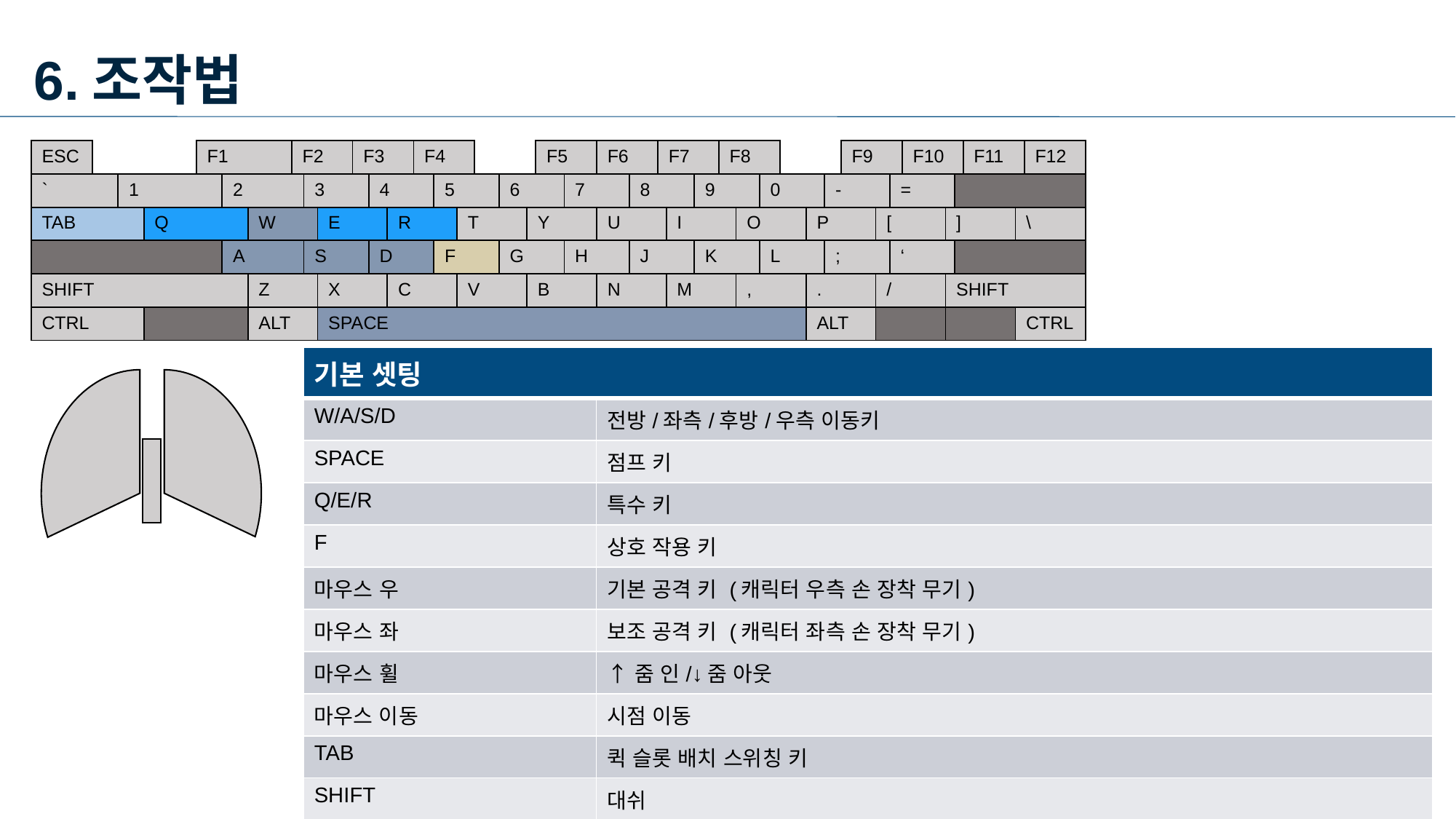

6.조작법
| ESC |  |  |  | F1 |  |  | F2 |  |  | F3 |  |  | F4 |  |  |  |  |  | F5 |  |  | F6 |  | F7 |  |  | F8 |  |  |  |  |  | F9 |  |  | F10 |  |  | F11 |  | F12 |
| --- | --- | --- | --- | --- | --- | --- | --- | --- | --- | --- | --- | --- | --- | --- | --- | --- | --- | --- | --- | --- | --- | --- | --- | --- | --- | --- | --- | --- | --- | --- | --- | --- | --- | --- | --- | --- | --- | --- | --- | --- | --- |
| ` |  | 1 |  |  | 2 |  |  | 3 |  |  | 4 |  |  | 5 |  |  | 6 |  |  | 7 |  |  | 8 |  |  | 9 |  |  | 0 |  |  | - |  |  | = |  |  |  |  |  |  |
| TAB |  |  | Q |  |  | W |  |  | E |  |  | R |  |  | T |  |  | Y |  |  | U |  |  |  | I |  |  | O |  |  | P |  |  | [ |  |  | ] |  |  | \ |  |
|  |  |  |  |  | A |  |  | S |  |  | D |  |  | F |  |  | G |  |  | H |  |  | J |  |  | K |  |  | L |  |  | ; |  |  | ‘ |  |  |  |  |  |  |
| SHIFT |  |  |  |  |  | Z |  |  | X |  |  | C |  |  | V |  |  | B |  |  | N |  |  |  | M |  |  | , |  |  | . |  |  | / |  |  | SHIFT |  |  |  |  |
| CTRL |  |  |  |  |  | ALT |  |  | SPACE |  |  |  |  |  |  |  |  |  |  |  |  |  |  |  |  |  |  |  |  |  | ALT |  |  |  |  |  |  |  |  | CTRL |  |
| 기본 셋팅 |  |
| --- | --- |
| W/A/S/D | 전방/좌측/후방/우측 이동키 |
| SPACE | 점프 키 |
| Q/E/R | 특수 키 |
| F | 상호 작용 키 |
| 마우스 우 | 기본 공격 키 (캐릭터 우측 손 장착 무기) |
| 마우스 좌 | 보조 공격 키 (캐릭터 좌측 손 장착 무기) |
| 마우스 휠 | ↑줌 인/↓줌 아웃 |
| 마우스 이동 | 시점 이동 |
| TAB | 퀵 슬롯 배치 스위칭 키 |
| SHIFT | 대쉬 |

31
31

문서 개요

문서 개요